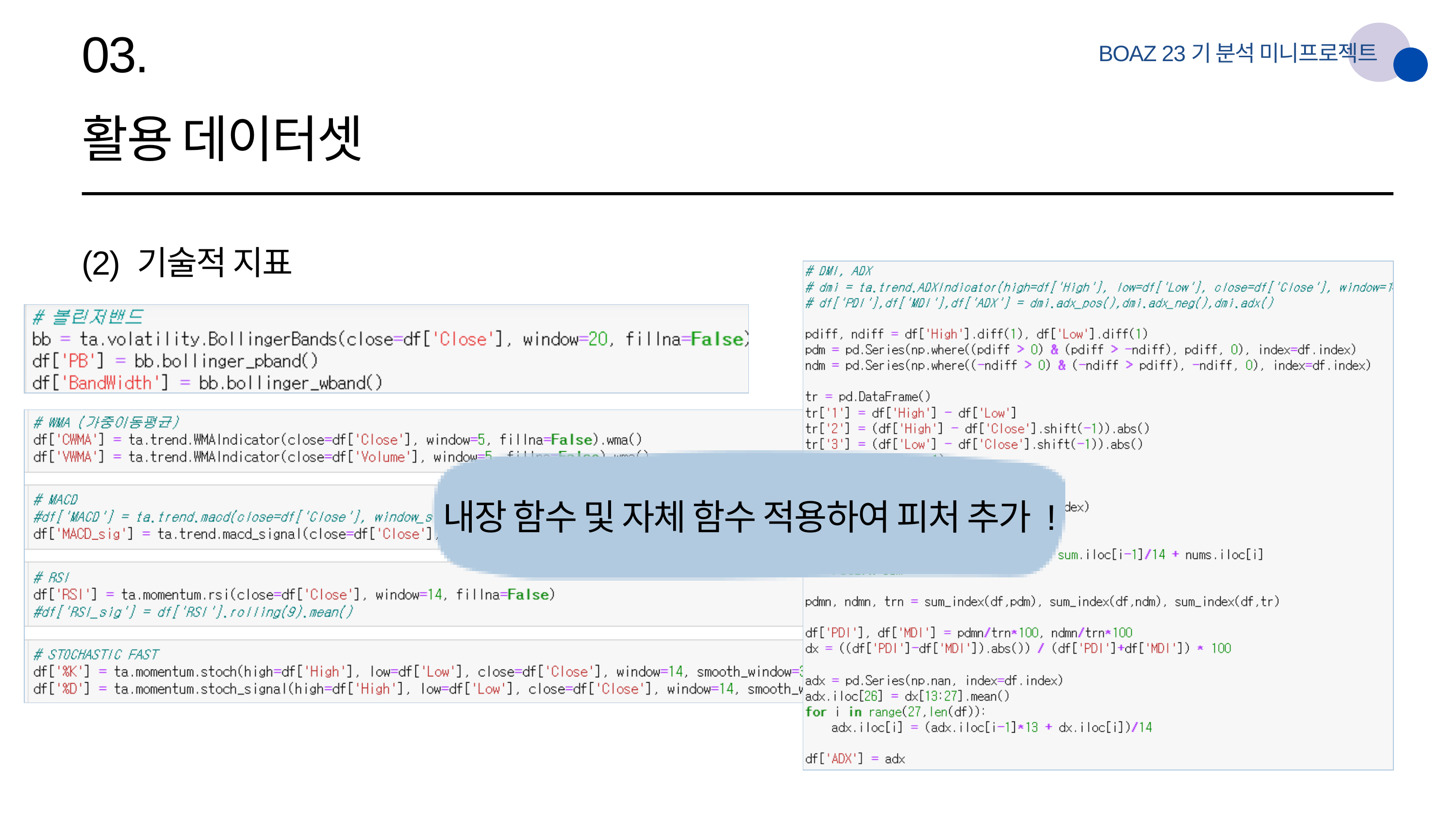

03.

BOAZ 23기 분석 미니프로젝트

활용 데이터셋

(2) 기술적 지표

내장 함수 및 자체 함수 적용하여 피처 추가 !